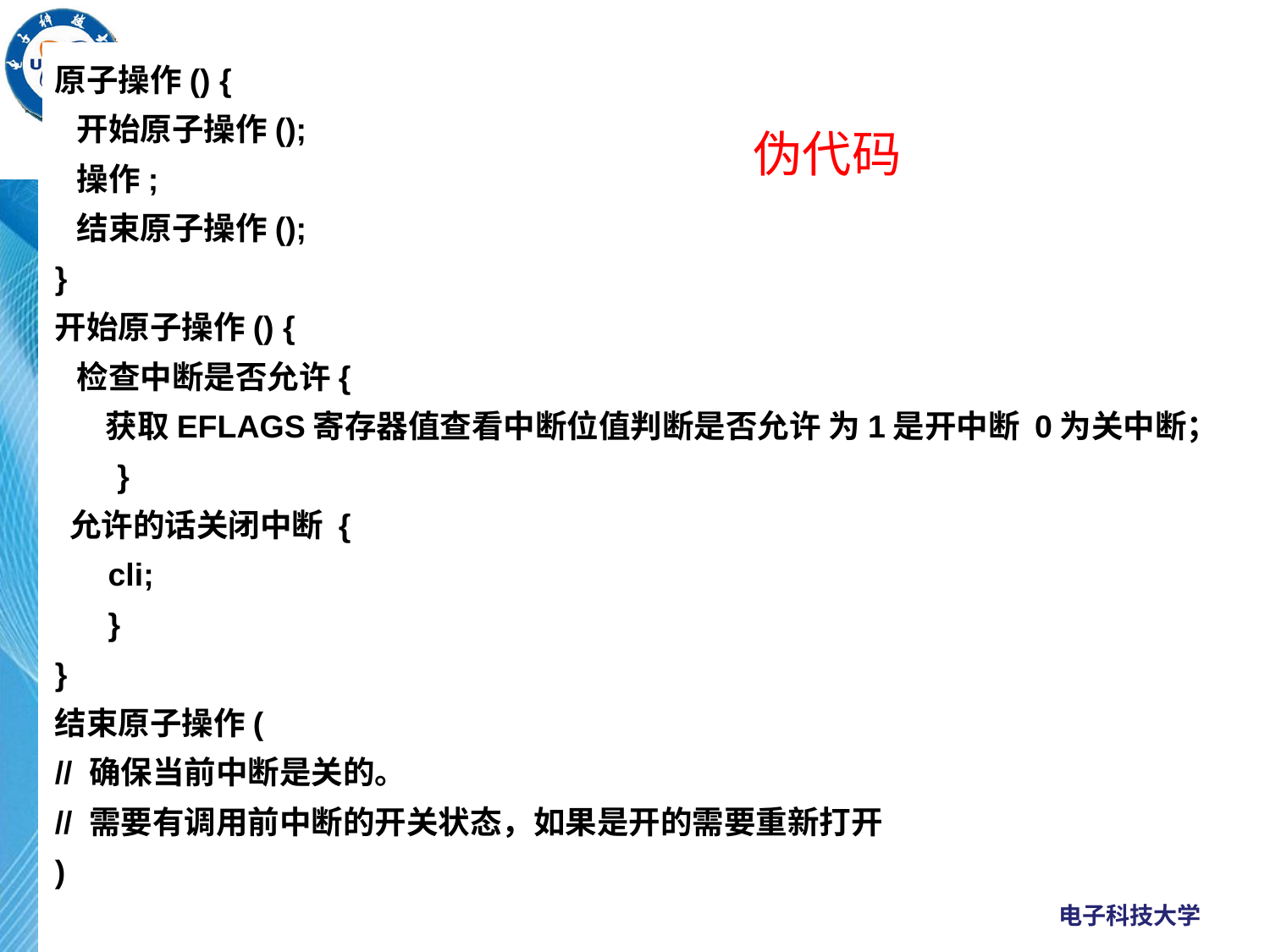

原子操作() {
  开始原子操作();
  操作;
  结束原子操作();
}
开始原子操作() {
  检查中断是否允许{
      获取EFLAGS寄存器值查看中断位值判断是否允许 为1是开中断 0为关中断；
       }
 允许的话关闭中断 {
      cli;
      }
}
结束原子操作(
// 确保当前中断是关的。
// 需要有调用前中断的开关状态，如果是开的需要重新打开
)

伪代码